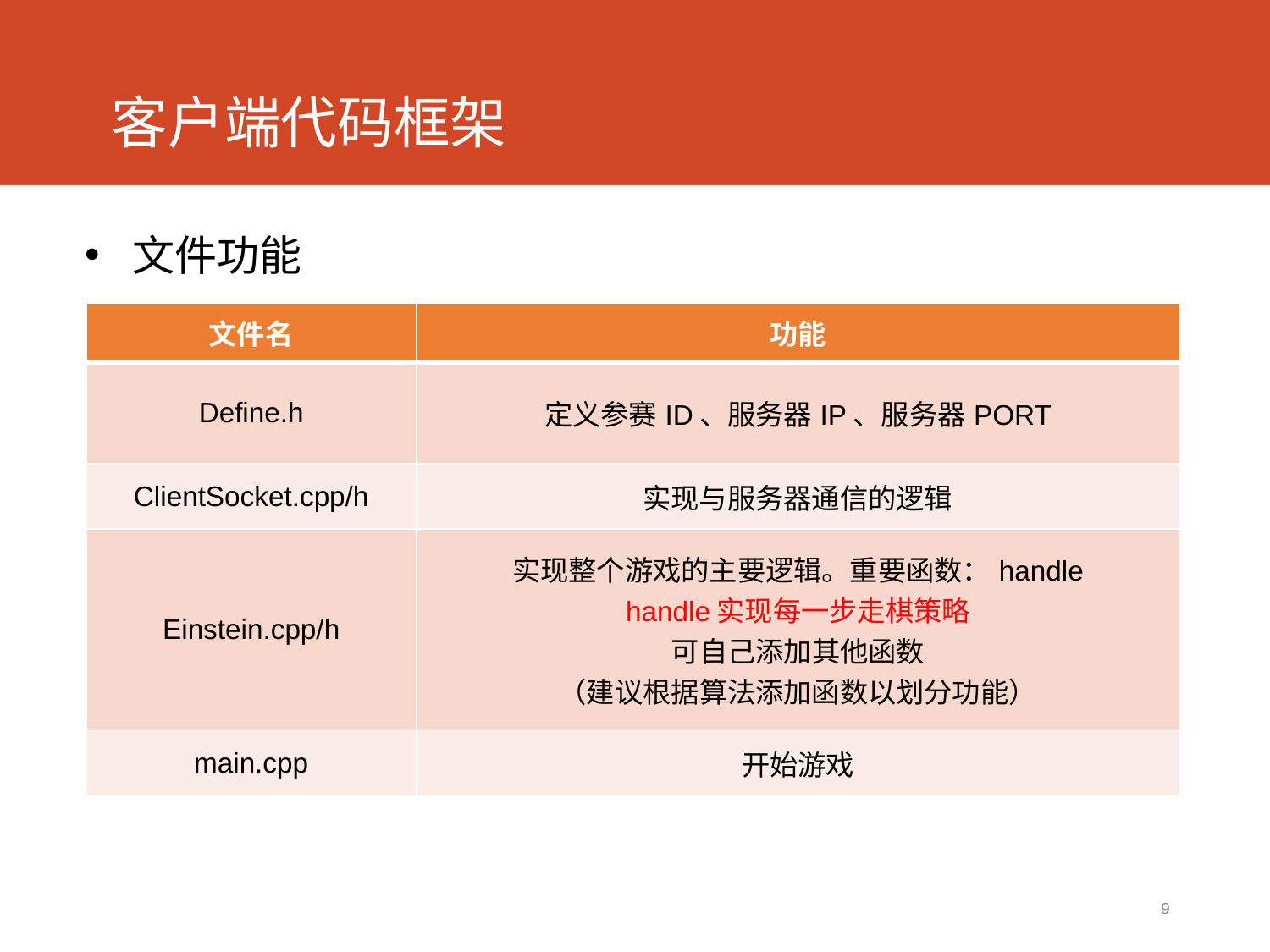

# 客户端代码框架
文件功能
| 文件名 | 功能 |
| --- | --- |
| Define.h | 定义参赛ID、服务器IP、服务器PORT |
| ClientSocket.cpp/h | 实现与服务器通信的逻辑 |
| Einstein.cpp/h | 实现整个游戏的主要逻辑。重要函数：handle handle实现每一步走棋策略 可自己添加其他函数 （建议根据算法添加函数以划分功能） |
| main.cpp | 开始游戏 |
9